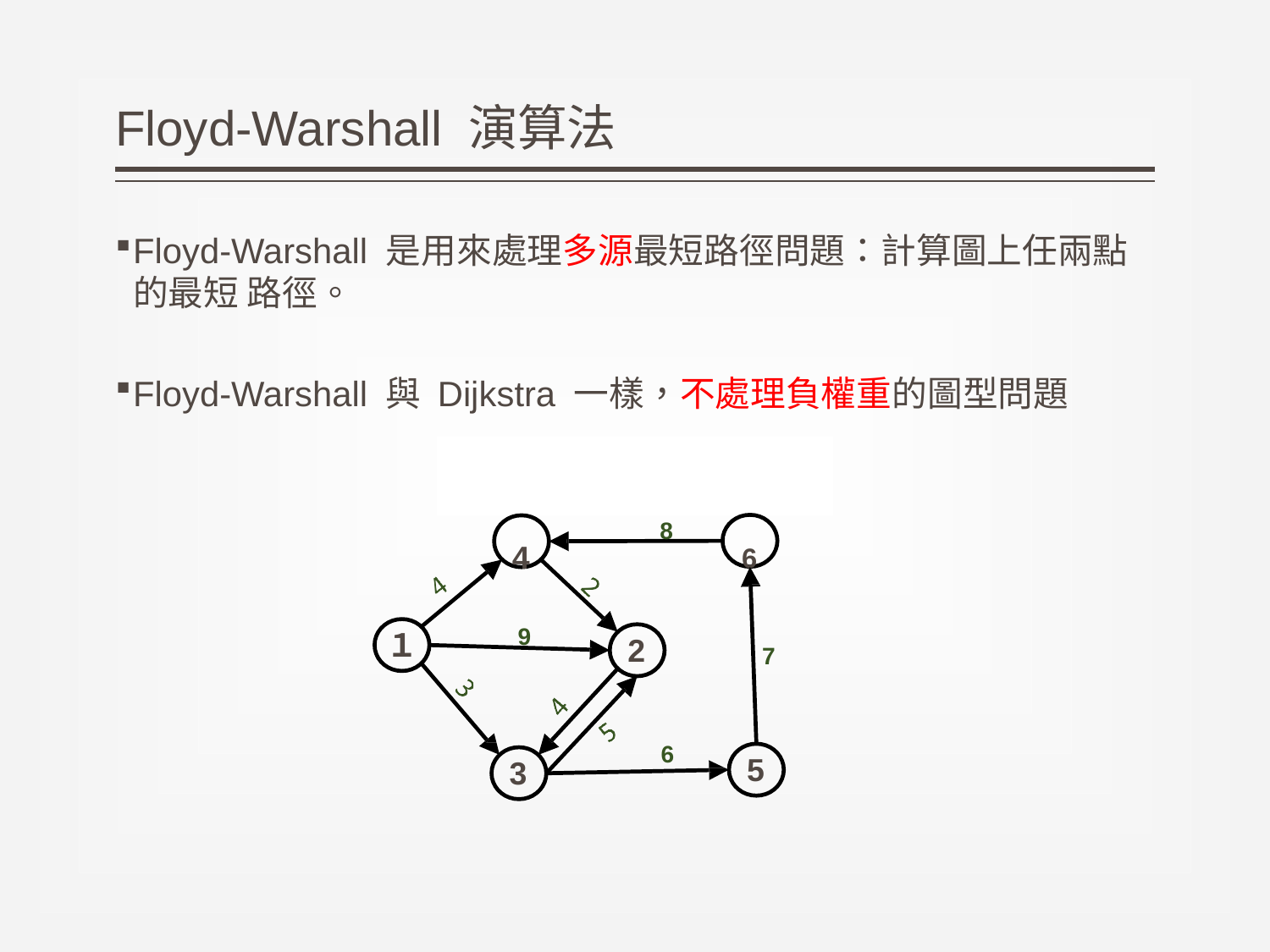

# Floyd-Warshall 演算法
Floyd-Warshall 是用來處理多源最短路徑問題：計算圖上任兩點的最短 路徑。

Floyd-Warshall 與 Dijkstra 一樣，不處理負權重的圖型問題

8

4	6

9
１

2
7

6

5
3